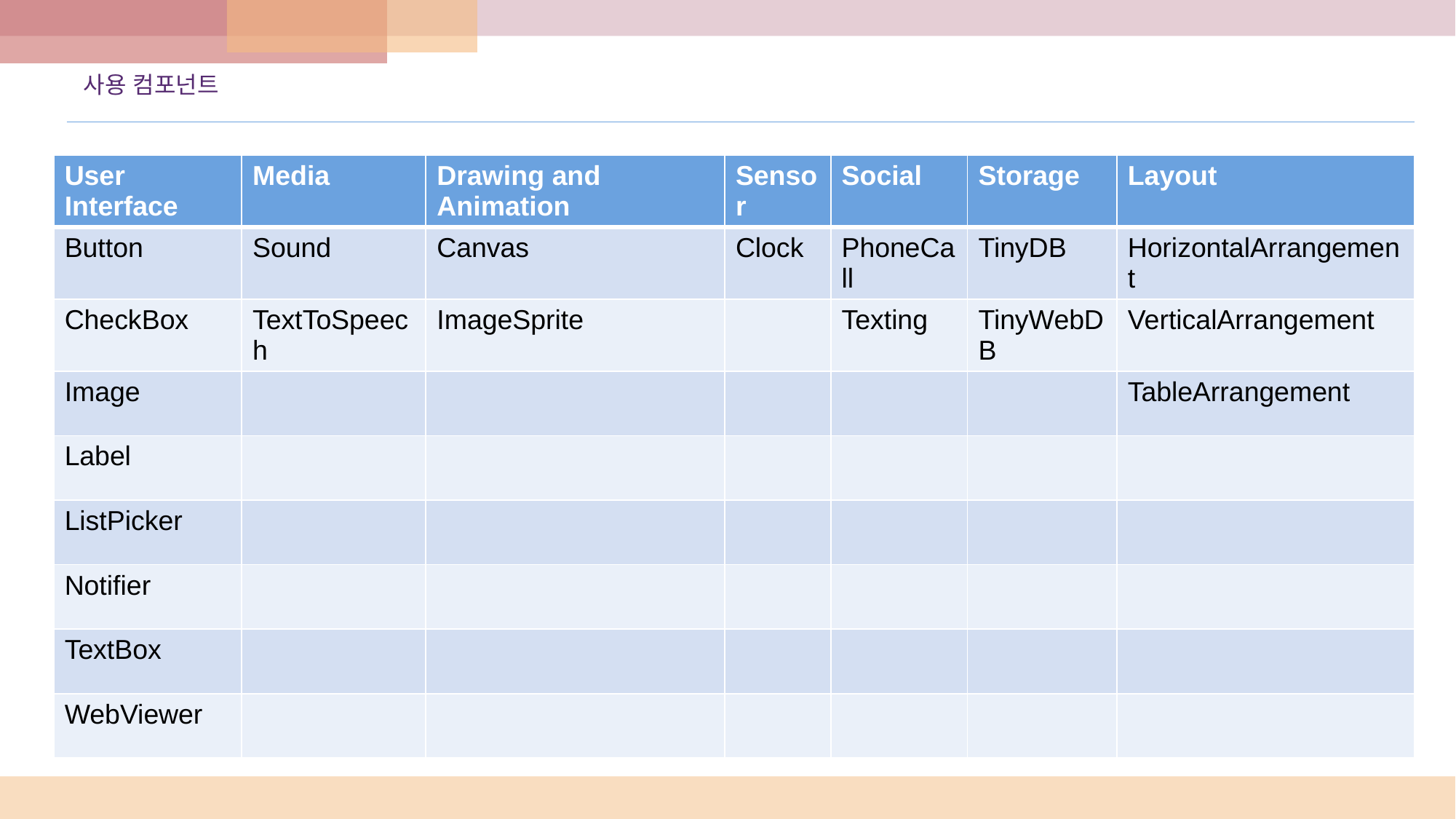

# 사용 컴포넌트
| User Interface | Media | Drawing and Animation | Sensor | Social | Storage | Layout |
| --- | --- | --- | --- | --- | --- | --- |
| Button | Sound | Canvas | Clock | PhoneCall | TinyDB | HorizontalArrangement |
| CheckBox | TextToSpeech | ImageSprite |  | Texting | TinyWebDB | VerticalArrangement |
| Image |  |  |  |  |  | TableArrangement |
| Label |  |  |  |  |  |  |
| ListPicker |  |  |  |  |  |  |
| Notifier |  |  |  |  |  |  |
| TextBox |  |  |  |  |  |  |
| WebViewer |  |  |  |  |  |  |